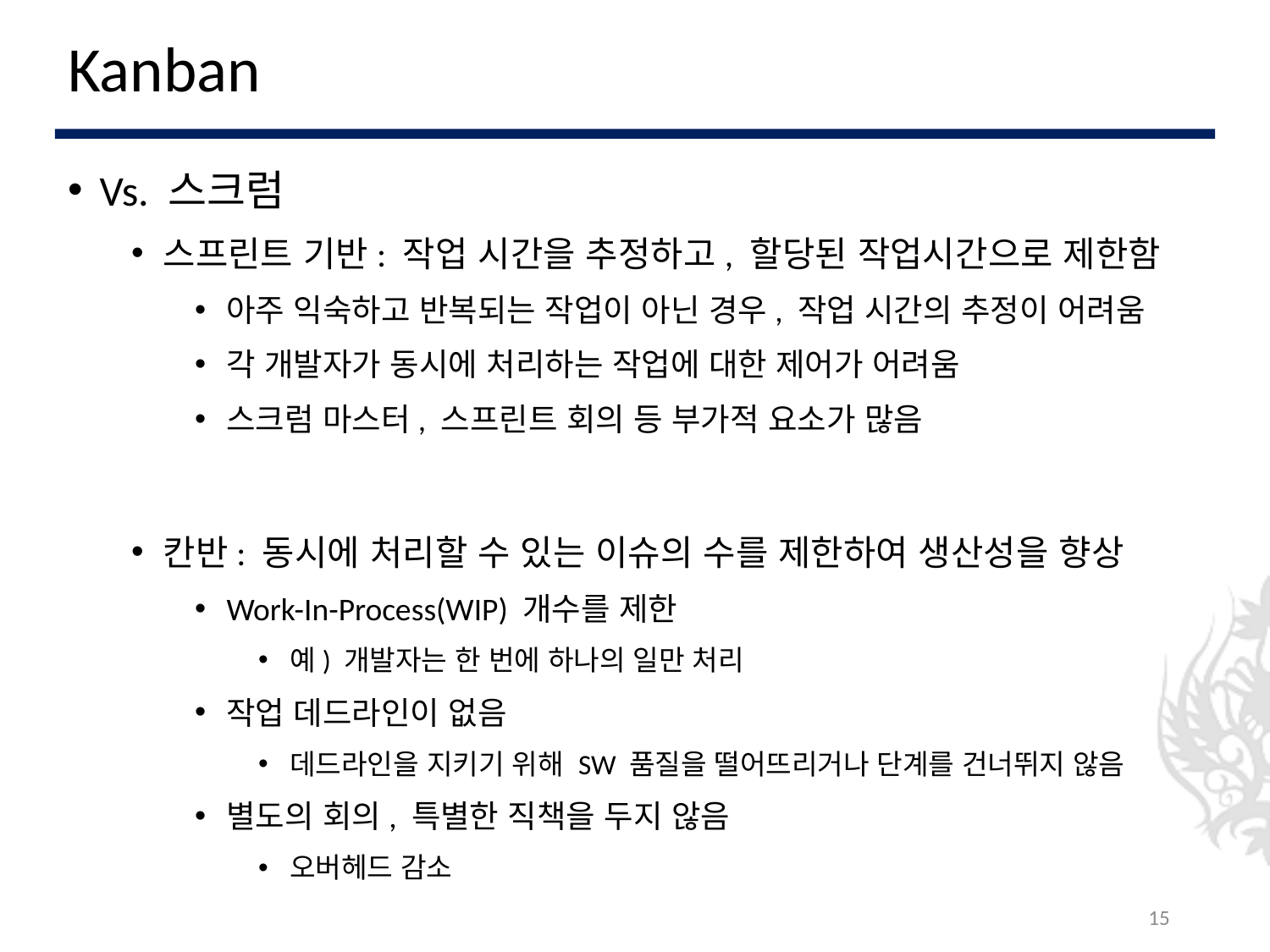

# Kanban
Vs. 스크럼
스프린트 기반: 작업 시간을 추정하고, 할당된 작업시간으로 제한함
아주 익숙하고 반복되는 작업이 아닌 경우, 작업 시간의 추정이 어려움
각 개발자가 동시에 처리하는 작업에 대한 제어가 어려움
스크럼 마스터, 스프린트 회의 등 부가적 요소가 많음

칸반: 동시에 처리할 수 있는 이슈의 수를 제한하여 생산성을 향상
Work-In-Process(WIP) 개수를 제한
예) 개발자는 한 번에 하나의 일만 처리
작업 데드라인이 없음
데드라인을 지키기 위해 SW 품질을 떨어뜨리거나 단계를 건너뛰지 않음
별도의 회의, 특별한 직책을 두지 않음
오버헤드 감소

15